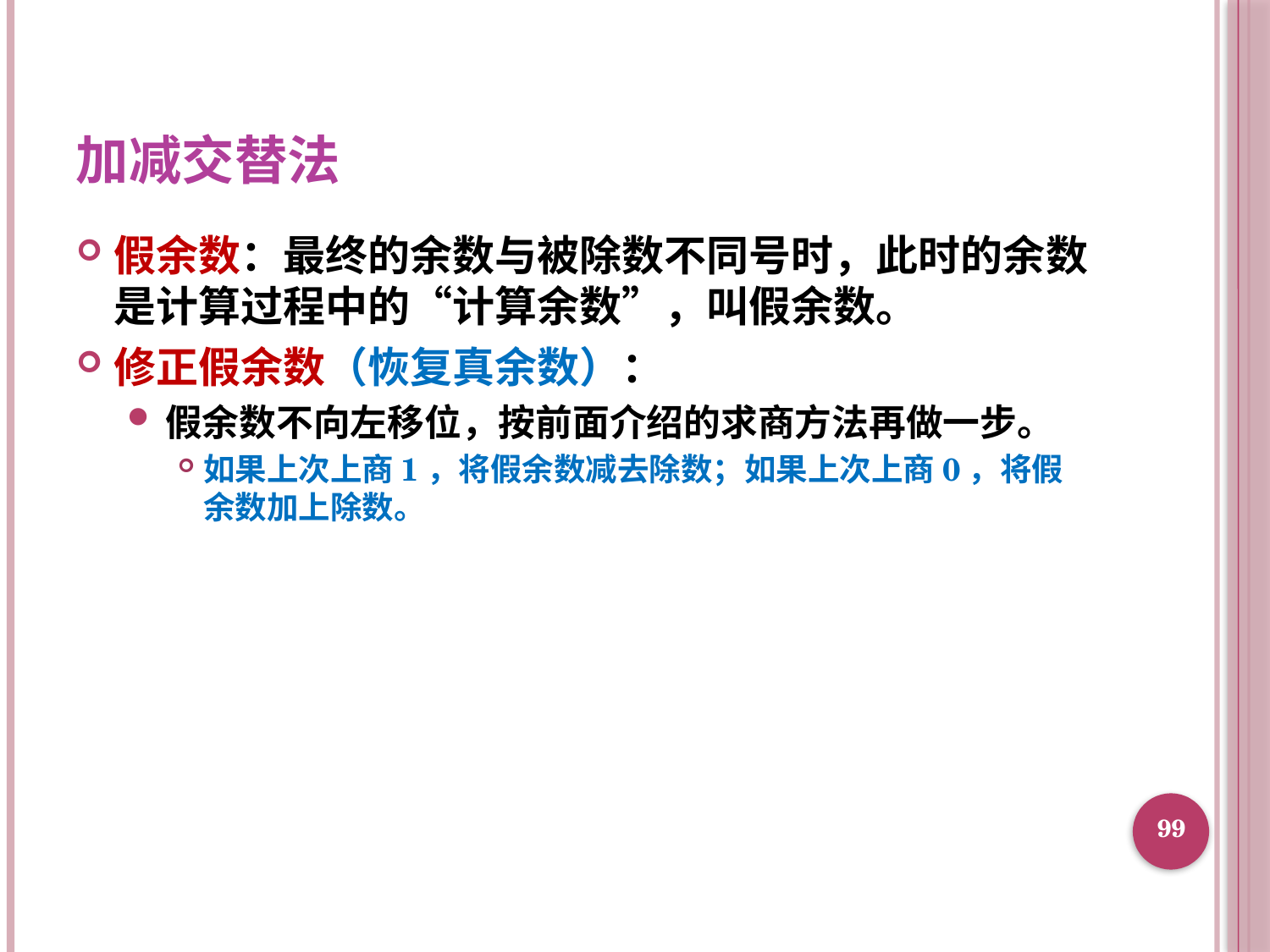

# 加减交替法
假余数：最终的余数与被除数不同号时，此时的余数是计算过程中的“计算余数”，叫假余数。
修正假余数（恢复真余数）：
假余数不向左移位，按前面介绍的求商方法再做一步。
如果上次上商1，将假余数减去除数；如果上次上商0，将假余数加上除数。
99